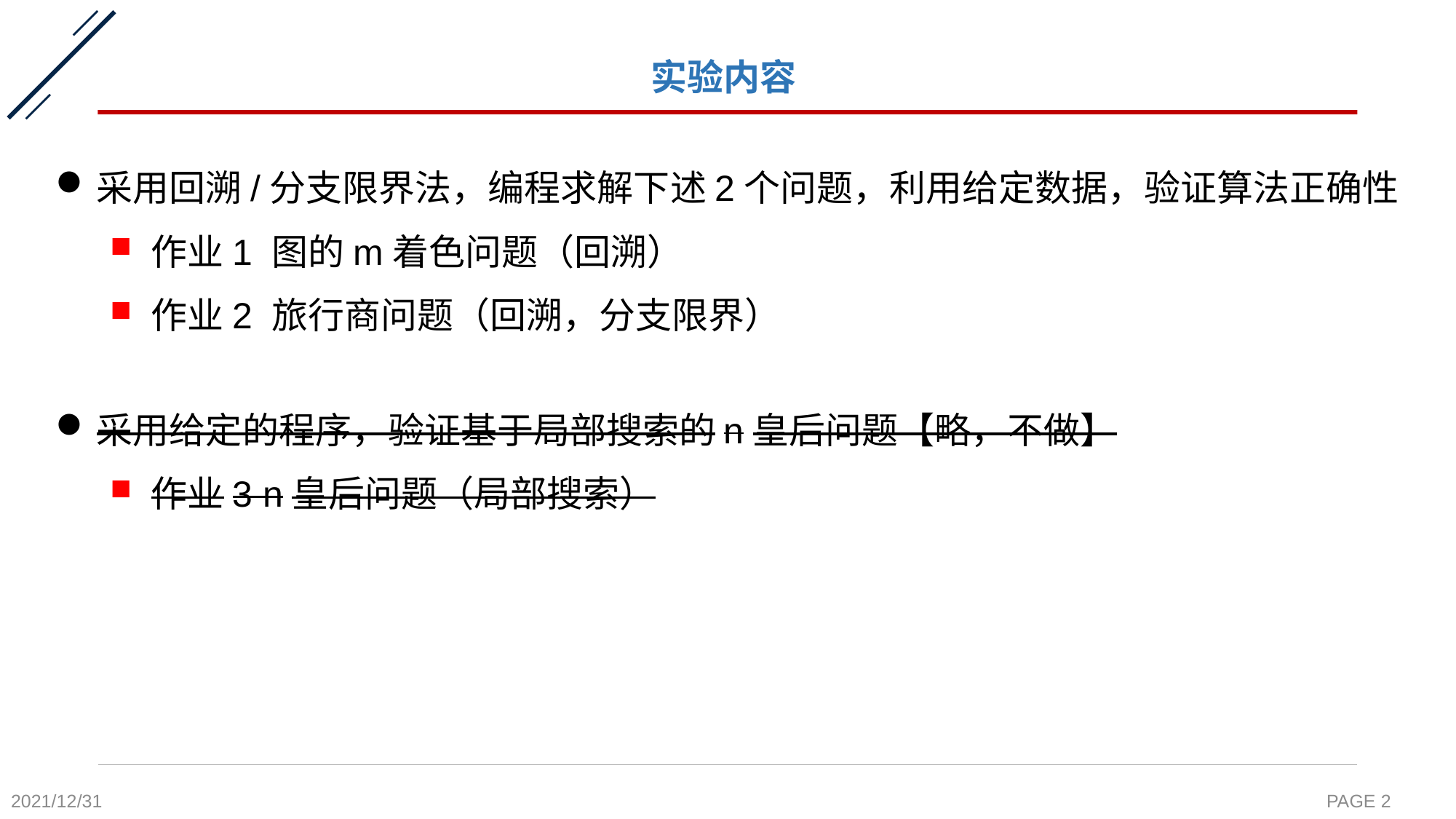

# 实验内容
采用回溯/分支限界法，编程求解下述2个问题，利用给定数据，验证算法正确性
作业1 图的m着色问题（回溯）
作业2 旅行商问题（回溯，分支限界）

采用给定的程序，验证基于局部搜索的n皇后问题【略，不做】
作业3 n皇后问题（局部搜索）
2021/12/31
PAGE 2